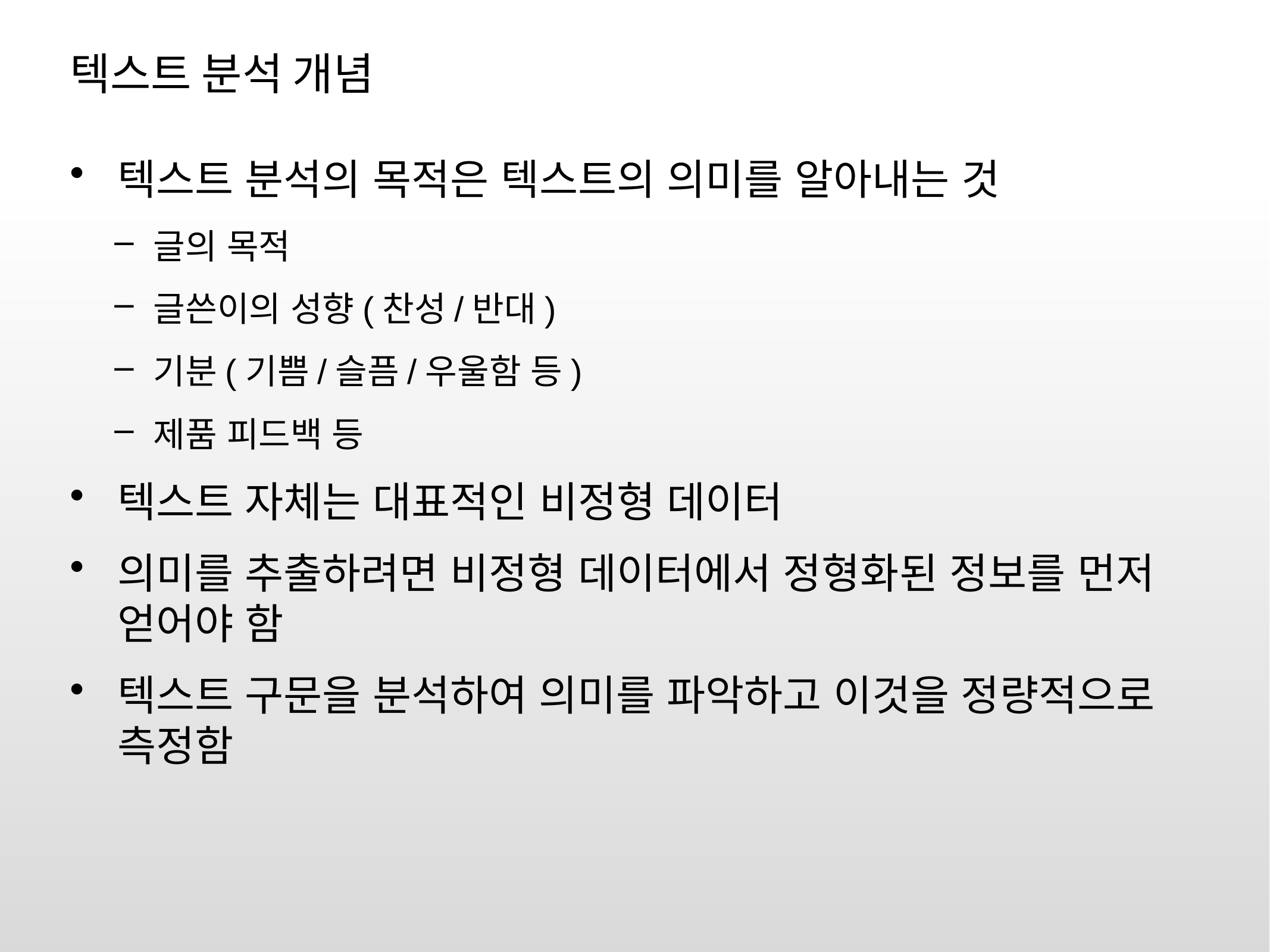

# 텍스트 분석 개념
텍스트 분석의 목적은 텍스트의 의미를 알아내는 것
글의 목적
글쓴이의 성향(찬성/반대)
기분(기쁨/슬픔/우울함 등)
제품 피드백 등
텍스트 자체는 대표적인 비정형 데이터
의미를 추출하려면 비정형 데이터에서 정형화된 정보를 먼저 얻어야 함
텍스트 구문을 분석하여 의미를 파악하고 이것을 정량적으로 측정함
243